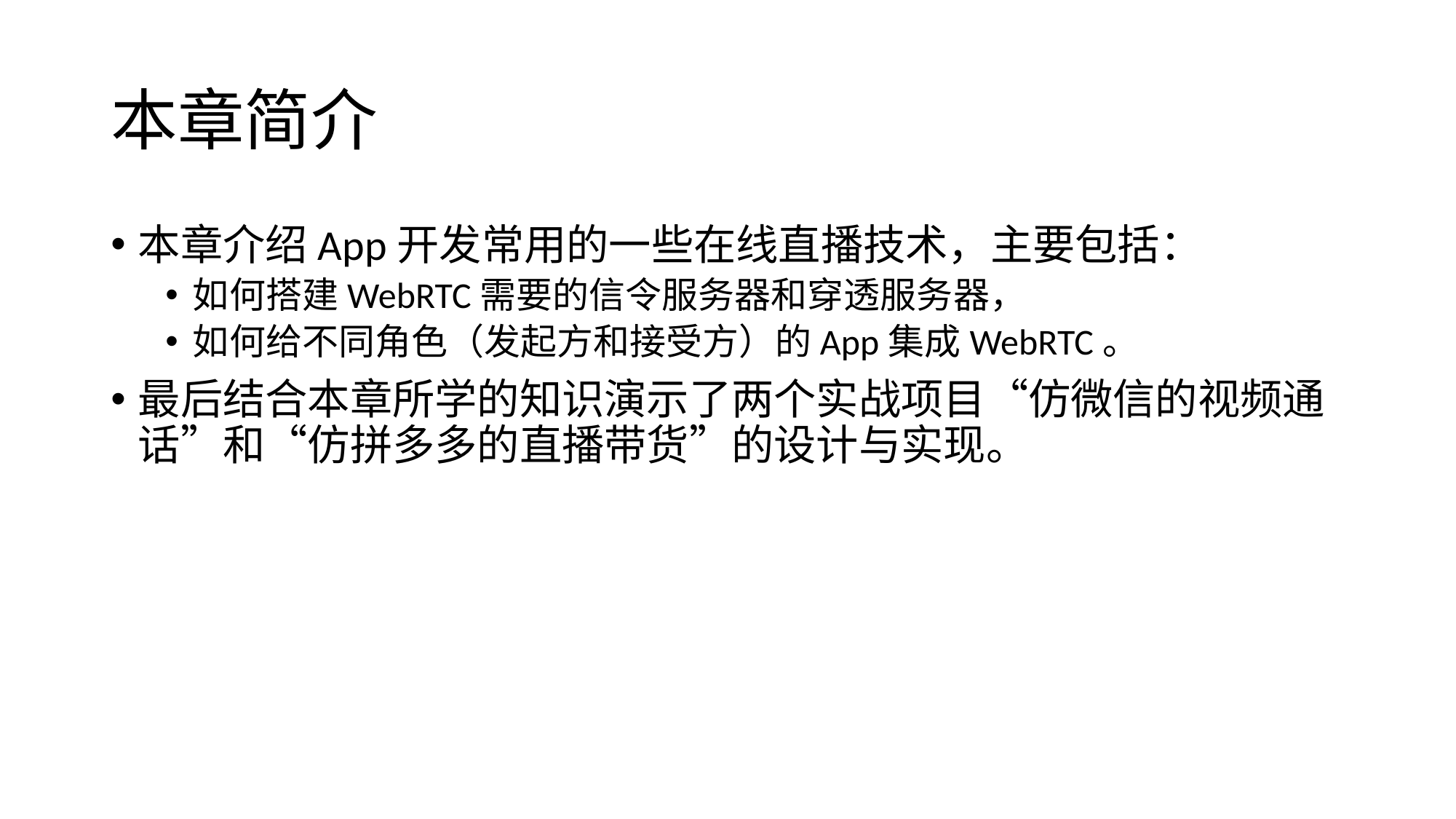

# 本章简介
本章介绍App开发常用的一些在线直播技术，主要包括：
如何搭建WebRTC需要的信令服务器和穿透服务器，
如何给不同角色（发起方和接受方）的App集成WebRTC。
最后结合本章所学的知识演示了两个实战项目“仿微信的视频通话”和“仿拼多多的直播带货”的设计与实现。